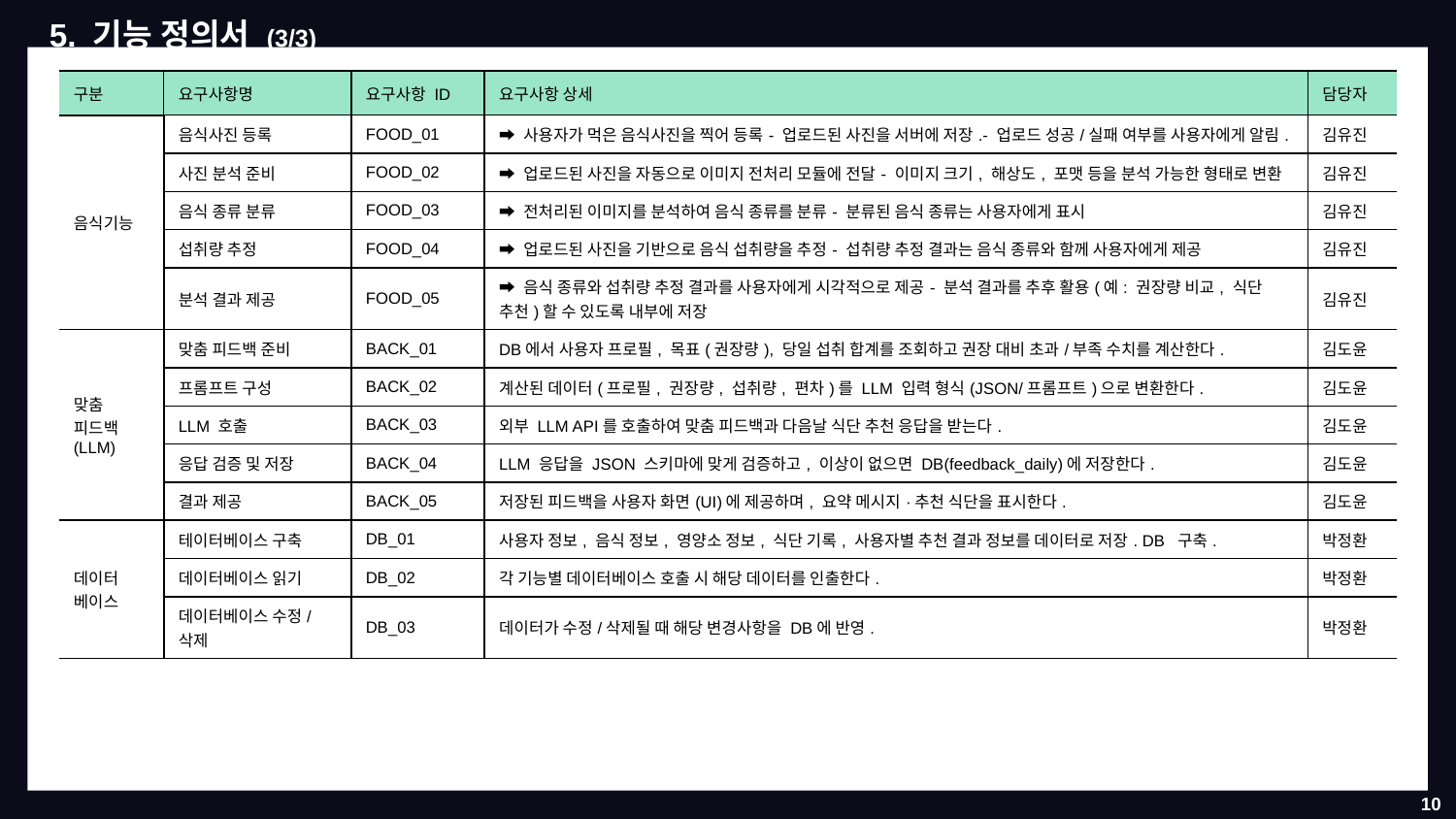

5. 기능 정의서 (3/3)
| 구분 | 요구사항명 | 요구사항 ID | 요구사항 상세 | 담당자 |
| --- | --- | --- | --- | --- |
| 음식기능 | 음식사진 등록 | FOOD\_01 | ➡️ 사용자가 먹은 음식사진을 찍어 등록- 업로드된 사진을 서버에 저장.- 업로드 성공/실패 여부를 사용자에게 알림. | 김유진 |
|  | 사진 분석 준비 | FOOD\_02 | ➡️ 업로드된 사진을 자동으로 이미지 전처리 모듈에 전달- 이미지 크기, 해상도, 포맷 등을 분석 가능한 형태로 변환 | 김유진 |
|  | 음식 종류 분류 | FOOD\_03 | ➡️ 전처리된 이미지를 분석하여 음식 종류를 분류- 분류된 음식 종류는 사용자에게 표시 | 김유진 |
|  | 섭취량 추정 | FOOD\_04 | ➡️ 업로드된 사진을 기반으로 음식 섭취량을 추정- 섭취량 추정 결과는 음식 종류와 함께 사용자에게 제공 | 김유진 |
|  | 분석 결과 제공 | FOOD\_05 | ➡️ 음식 종류와 섭취량 추정 결과를 사용자에게 시각적으로 제공- 분석 결과를 추후 활용(예: 권장량 비교, 식단 추천)할 수 있도록 내부에 저장 | 김유진 |
| 맞춤 피드백 (LLM) | 맞춤 피드백 준비 | BACK\_01 | DB에서 사용자 프로필, 목표(권장량), 당일 섭취 합계를 조회하고 권장 대비 초과/부족 수치를 계산한다. | 김도윤 |
|  | 프롬프트 구성 | BACK\_02 | 계산된 데이터(프로필, 권장량, 섭취량, 편차)를 LLM 입력 형식(JSON/프롬프트)으로 변환한다. | 김도윤 |
|  | LLM 호출 | BACK\_03 | 외부 LLM API를 호출하여 맞춤 피드백과 다음날 식단 추천 응답을 받는다. | 김도윤 |
|  | 응답 검증 및 저장 | BACK\_04 | LLM 응답을 JSON 스키마에 맞게 검증하고, 이상이 없으면 DB(feedback\_daily)에 저장한다. | 김도윤 |
|  | 결과 제공 | BACK\_05 | 저장된 피드백을 사용자 화면(UI)에 제공하며, 요약 메시지·추천 식단을 표시한다. | 김도윤 |
| 데이터 베이스 | 테이터베이스 구축 | DB\_01 | 사용자 정보, 음식 정보, 영양소 정보, 식단 기록, 사용자별 추천 결과 정보를 데이터로 저장. DB 구축. | 박정환 |
|  | 데이터베이스 읽기 | DB\_02 | 각 기능별 데이터베이스 호출 시 해당 데이터를 인출한다. | 박정환 |
|  | 데이터베이스 수정/삭제 | DB\_03 | 데이터가 수정/삭제될 때 해당 변경사항을 DB에 반영. | 박정환 |
10